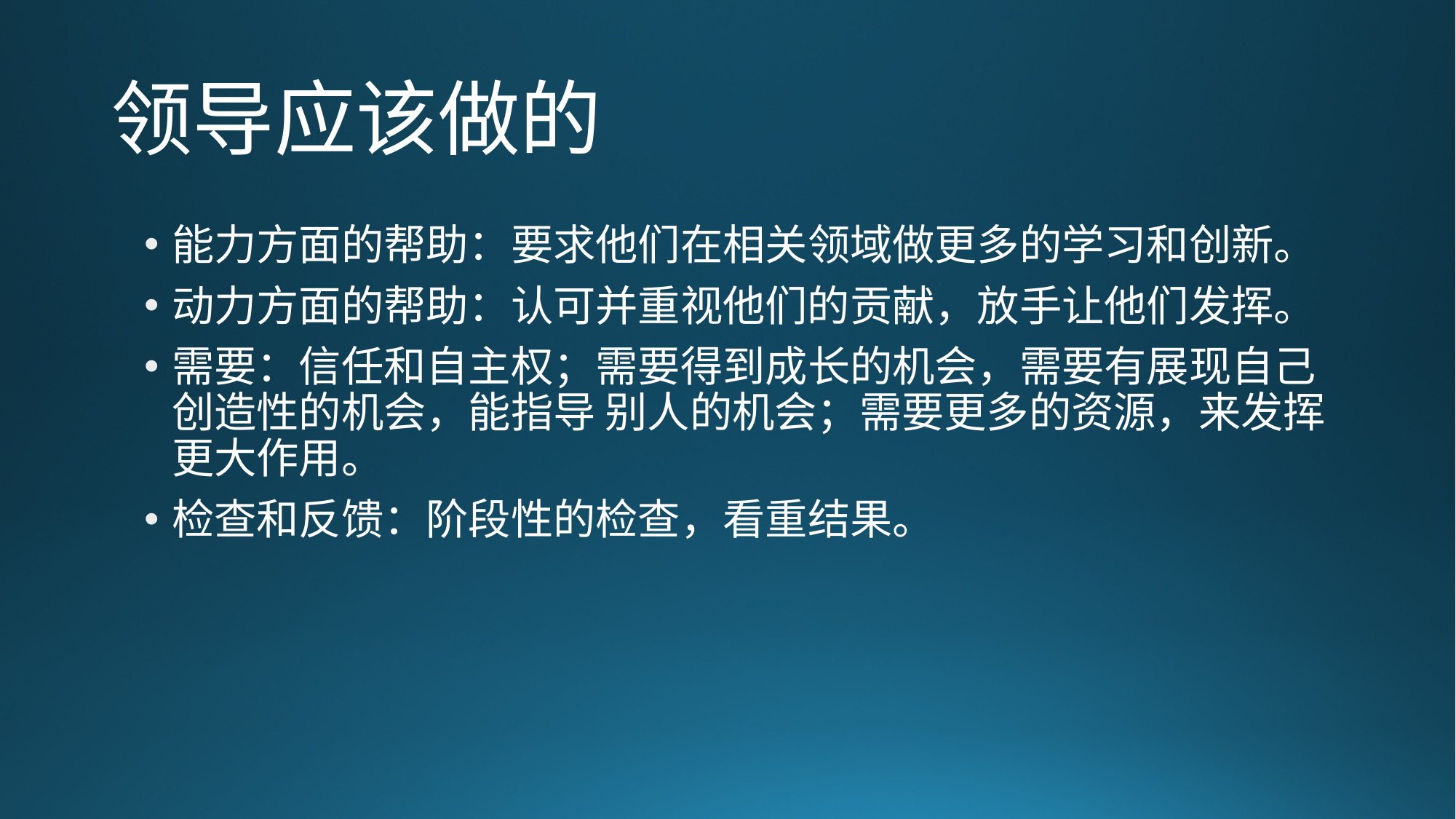

# 领导应该做的
能力方面的帮助：要求他们在相关领域做更多的学习和创新。
动力方面的帮助：认可并重视他们的贡献，放手让他们发挥。
需要：信任和自主权；需要得到成长的机会，需要有展现自己创造性的机会，能指导 别人的机会；需要更多的资源，来发挥更大作用。
检查和反馈：阶段性的检查，看重结果。